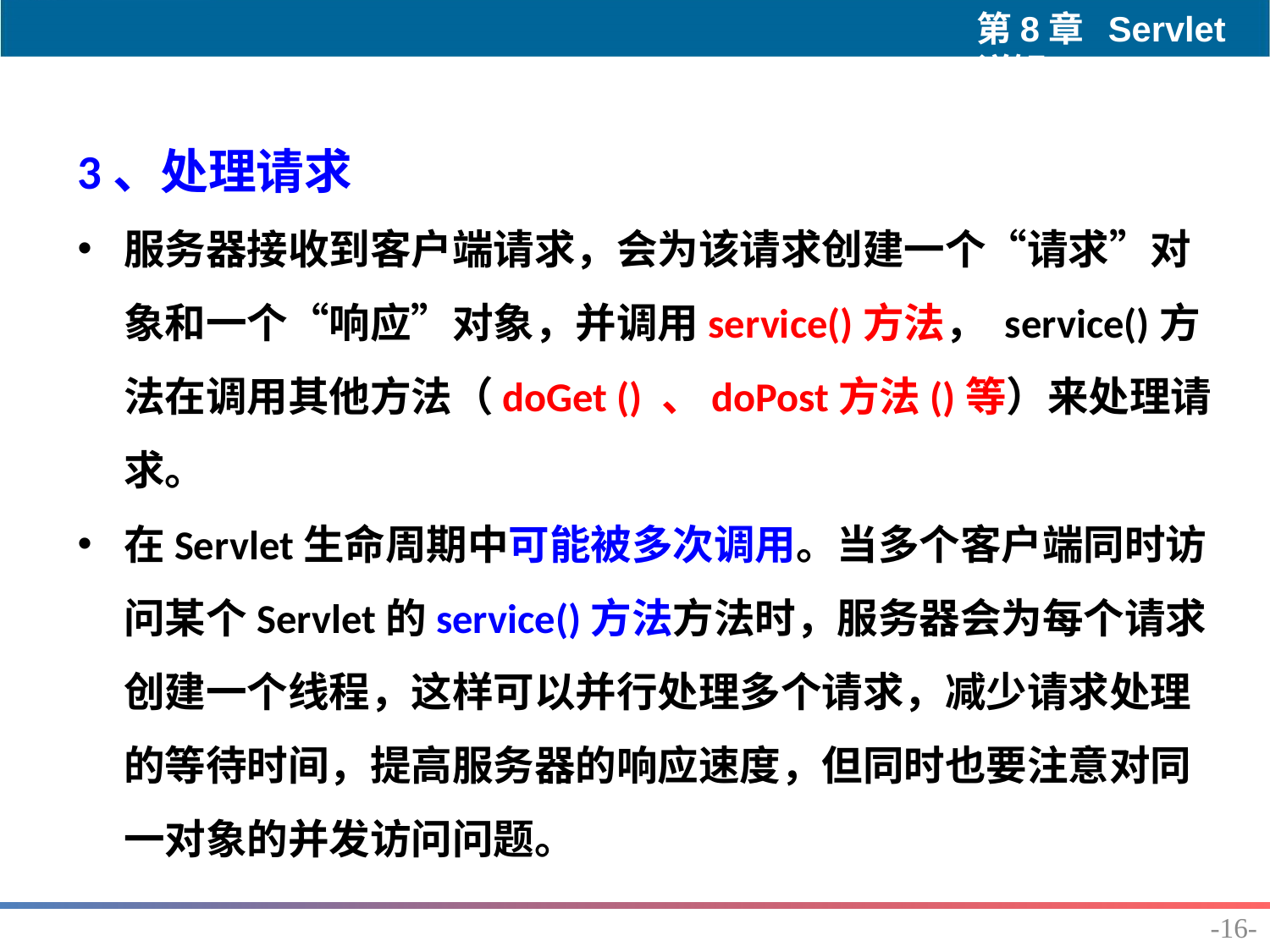

3、处理请求
服务器接收到客户端请求，会为该请求创建一个“请求”对象和一个“响应”对象，并调用service()方法， service()方法在调用其他方法（doGet () 、doPost方法()等）来处理请求。
在Servlet生命周期中可能被多次调用。当多个客户端同时访问某个Servlet的service()方法方法时，服务器会为每个请求创建一个线程，这样可以并行处理多个请求，减少请求处理的等待时间，提高服务器的响应速度，但同时也要注意对同一对象的并发访问问题。
-16-